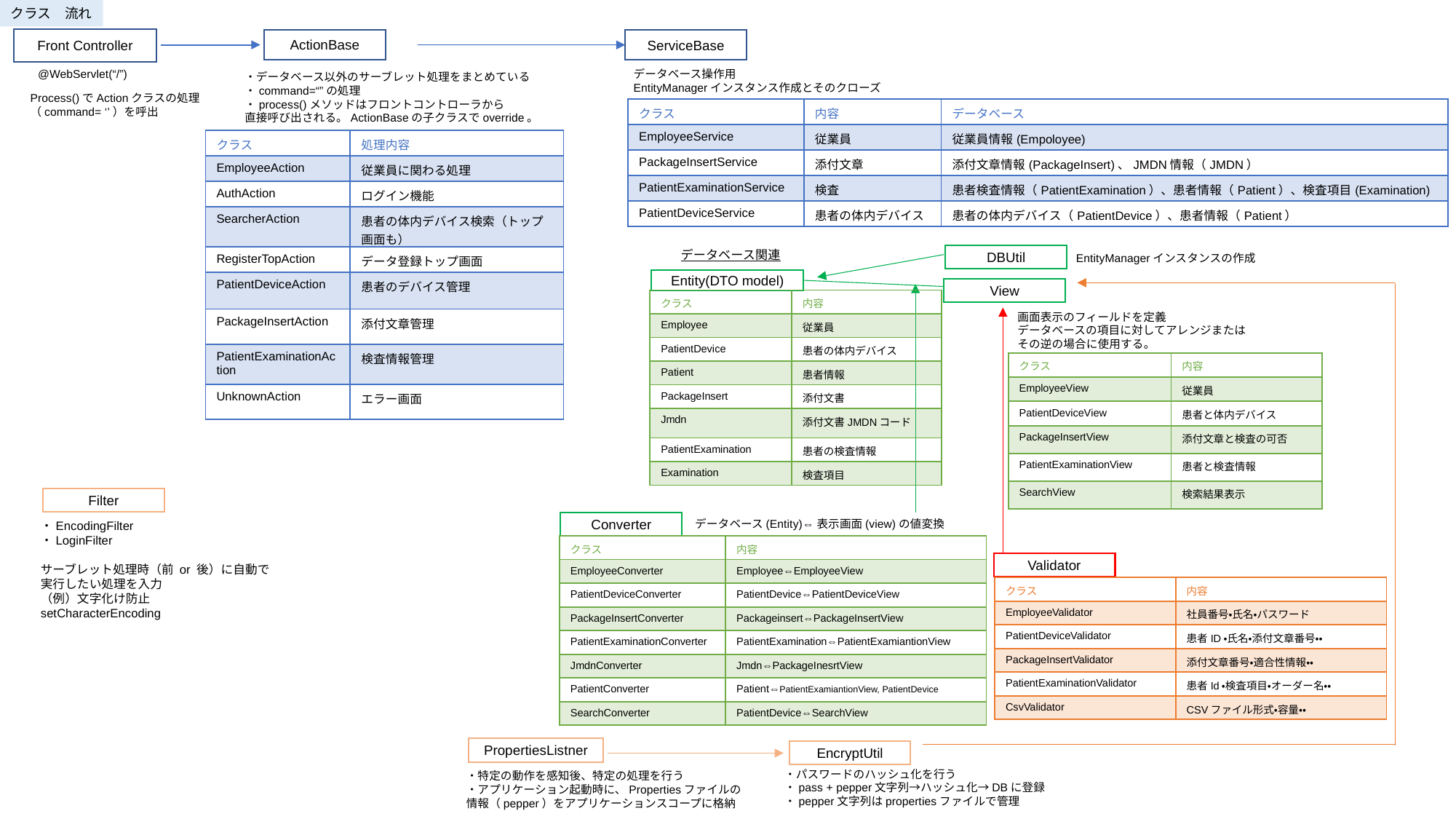

クラス　流れ
Front Controller
ActionBase
ServiceBase
@WebServlet(“/”)
データベース操作用
EntityManagerインスタンス作成とそのクローズ
・データベース以外のサーブレット処理をまとめている
・command=“”の処理
・process()メソッドはフロントコントローラから
直接呼び出される。ActionBaseの子クラスでoverride。

Process()でActionクラスの処理（command= ‘’）を呼出
| クラス | 内容 | データベース |
| --- | --- | --- |
| EmployeeService | 従業員 | 従業員情報(Empoloyee) |
| PackageInsertService | 添付文章 | 添付文章情報(PackageInsert)、JMDN情報（JMDN） |
| PatientExaminationService | 検査 | 患者検査情報（PatientExamination）、患者情報（Patient）、検査項目(Examination) |
| PatientDeviceService | 患者の体内デバイス | 患者の体内デバイス（PatientDevice）、患者情報（Patient） |
| クラス | 処理内容 |
| --- | --- |
| EmployeeAction | 従業員に関わる処理 |
| AuthAction | ログイン機能 |
| SearcherAction | 患者の体内デバイス検索（トップ画面も） |
| RegisterTopAction | データ登録トップ画面 |
| PatientDeviceAction | 患者のデバイス管理 |
| PackageInsertAction | 添付文章管理 |
| PatientExaminationAction | 検査情報管理 |
| UnknownAction | エラー画面 |
データベース関連
DBUtil
EntityManagerインスタンスの作成
Entity(DTO model)
View
| クラス | 内容 |
| --- | --- |
| Employee | 従業員 |
| PatientDevice | 患者の体内デバイス |
| Patient | 患者情報 |
| PackageInsert | 添付文書 |
| Jmdn | 添付文書JMDNコード |
| PatientExamination | 患者の検査情報 |
| Examination | 検査項目 |
画面表示のフィールドを定義
データベースの項目に対してアレンジまたはその逆の場合に使用する。
| クラス | 内容 |
| --- | --- |
| EmployeeView | 従業員 |
| PatientDeviceView | 患者と体内デバイス |
| PackageInsertView | 添付文章と検査の可否 |
| PatientExaminationView | 患者と検査情報 |
| SearchView | 検索結果表示 |
Filter
データベース(Entity)⇔表示画面(view)の値変換
Converter
・EncodingFilter
・LoginFilter

サーブレット処理時（前 or 後）に自動で実行したい処理を入力
（例）文字化け防止 setCharacterEncoding
| クラス | 内容 |
| --- | --- |
| EmployeeConverter | Employee⇔EmployeeView |
| PatientDeviceConverter | PatientDevice⇔PatientDeviceView |
| PackageInsertConverter | Packageinsert⇔PackageInsertView |
| PatientExaminationConverter | PatientExamination⇔PatientExamiantionView |
| JmdnConverter | Jmdn⇔PackageInesrtView |
| PatientConverter | Patient⇔PatientExamiantionView, PatientDevice |
| SearchConverter | PatientDevice⇔SearchView |
Validator
| クラス | 内容 |
| --- | --- |
| EmployeeValidator | 社員番号・氏名・パスワード |
| PatientDeviceValidator | 患者ID・氏名・添付文章番号・・ |
| PackageInsertValidator | 添付文章番号・適合性情報・・ |
| PatientExaminationValidator | 患者Id・検査項目・オーダー名・・ |
| CsvValidator | CSVファイル形式・容量・・ |
PropertiesListner
EncryptUtil
・パスワードのハッシュ化を行う
・pass + pepper文字列→ハッシュ化→DBに登録
・pepper文字列はpropertiesファイルで管理
・特定の動作を感知後、特定の処理を行う
・アプリケーション起動時に、Propertiesファイルの情報（pepper）をアプリケーションスコープに格納